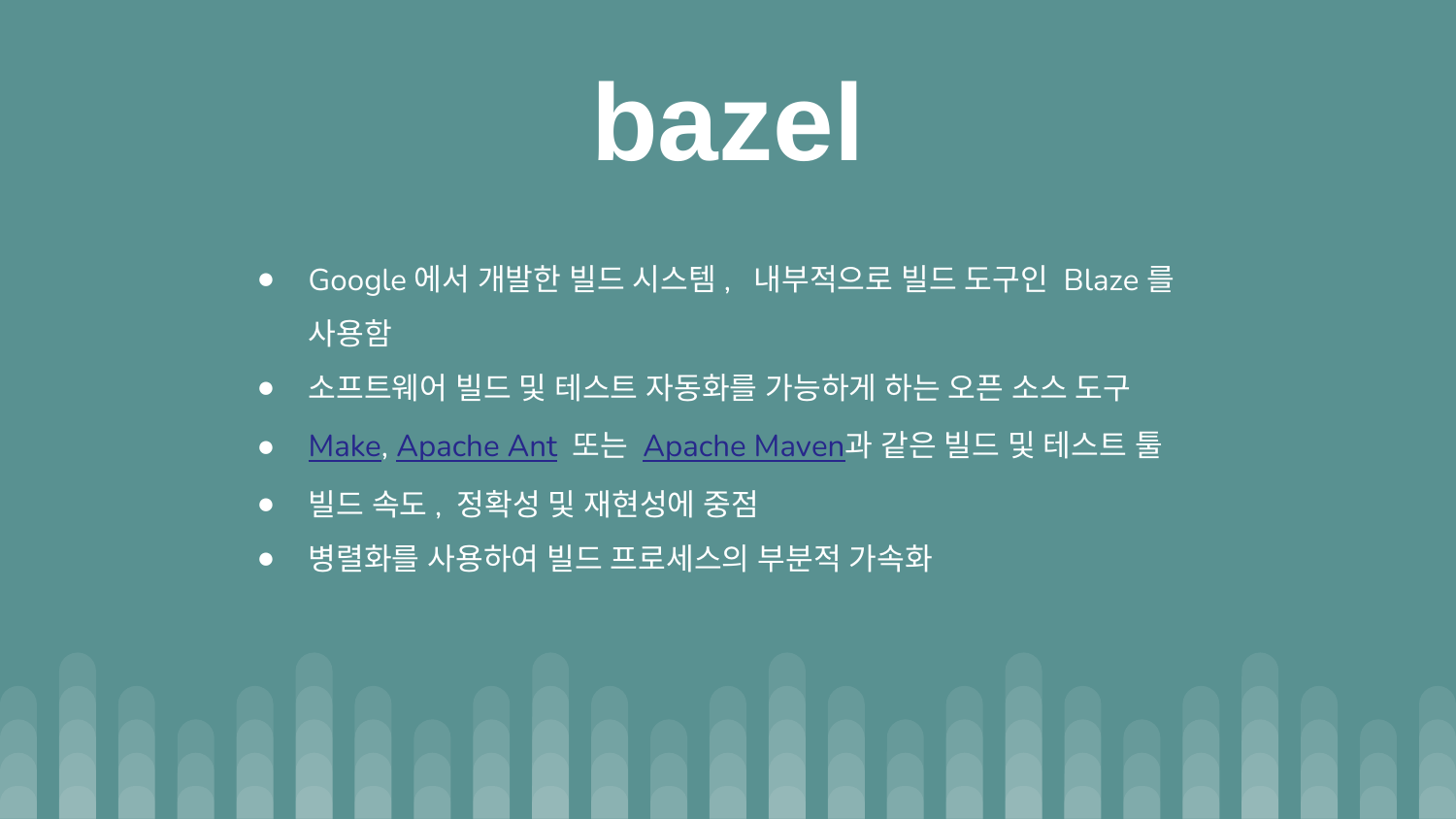

# bazel
Google에서 개발한 빌드 시스템,  내부적으로 빌드 도구인 Blaze를 사용함
소프트웨어 빌드 및 테스트 자동화를 가능하게 하는 오픈 소스 도구
Make, Apache Ant 또는 Apache Maven과 같은 빌드 및 테스트 툴
빌드 속도, 정확성 및 재현성에 중점
병렬화를 사용하여 빌드 프로세스의 부분적 가속화